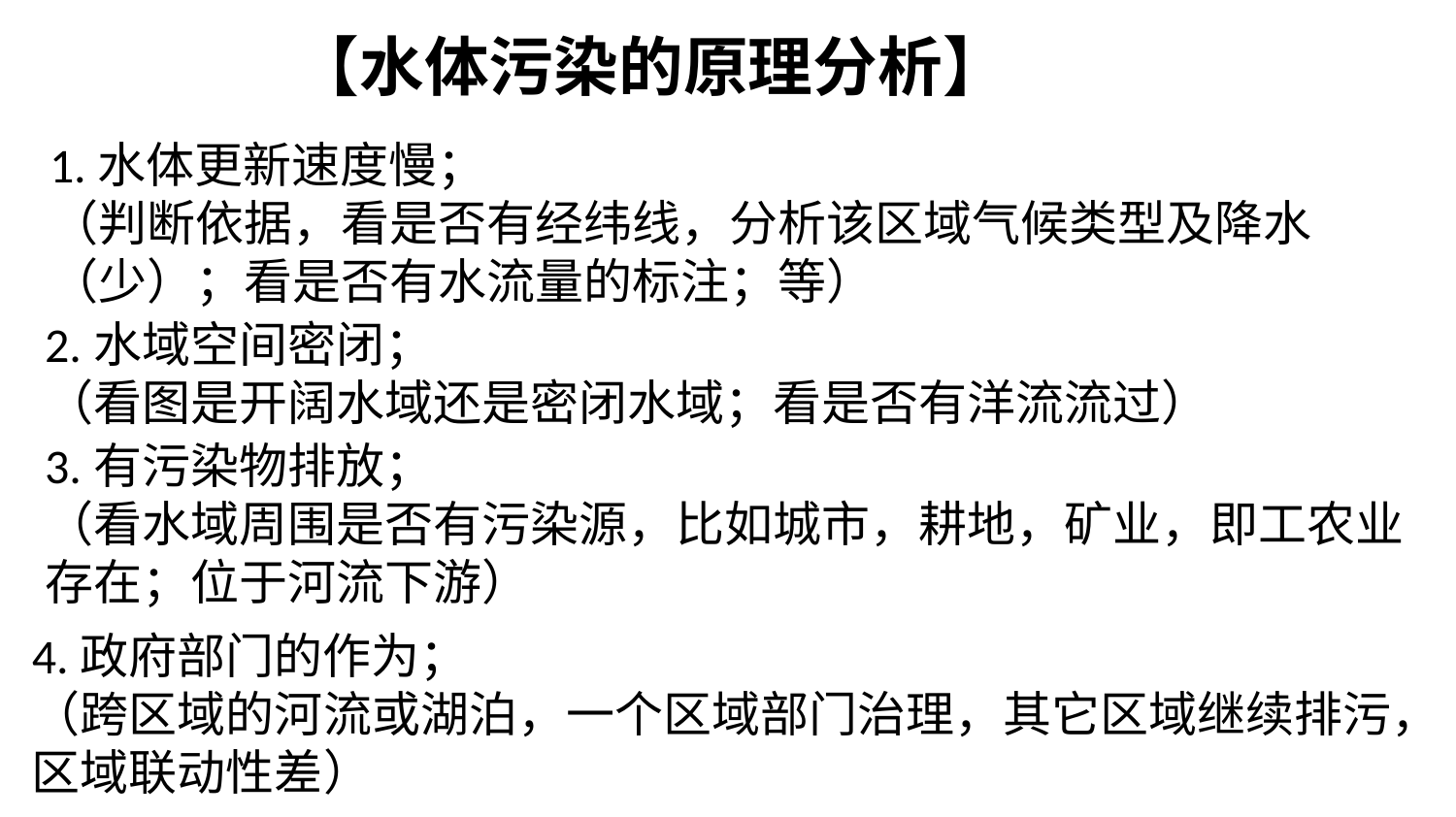

【水体污染的原理分析】
1.水体更新速度慢；
（判断依据，看是否有经纬线，分析该区域气候类型及降水
（少）；看是否有水流量的标注；等）
2.水域空间密闭；
（看图是开阔水域还是密闭水域；看是否有洋流流过）
3.有污染物排放；
（看水域周围是否有污染源，比如城市，耕地，矿业，即工农业存在；位于河流下游）
4.政府部门的作为；
（跨区域的河流或湖泊，一个区域部门治理，其它区域继续排污，区域联动性差）